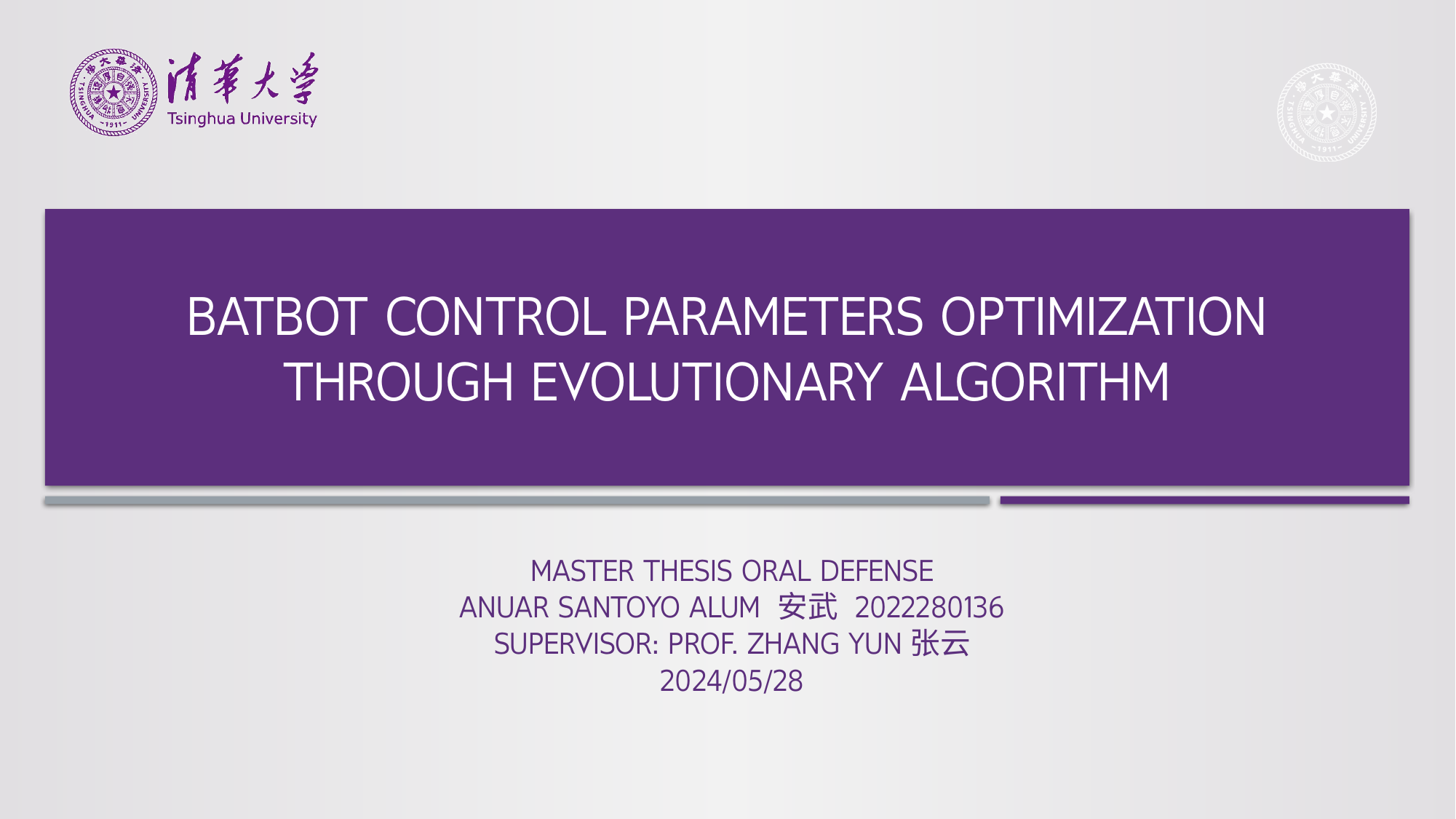

# Batbot Control Parameters Optimization
Through Evolutionary Algorithm
MASTER THESIS ORAL DEFENSE
Anuar Santoyo alum 安武 2022280136
Supervisor: Prof. ZHANG YUN张云
2024/05/28